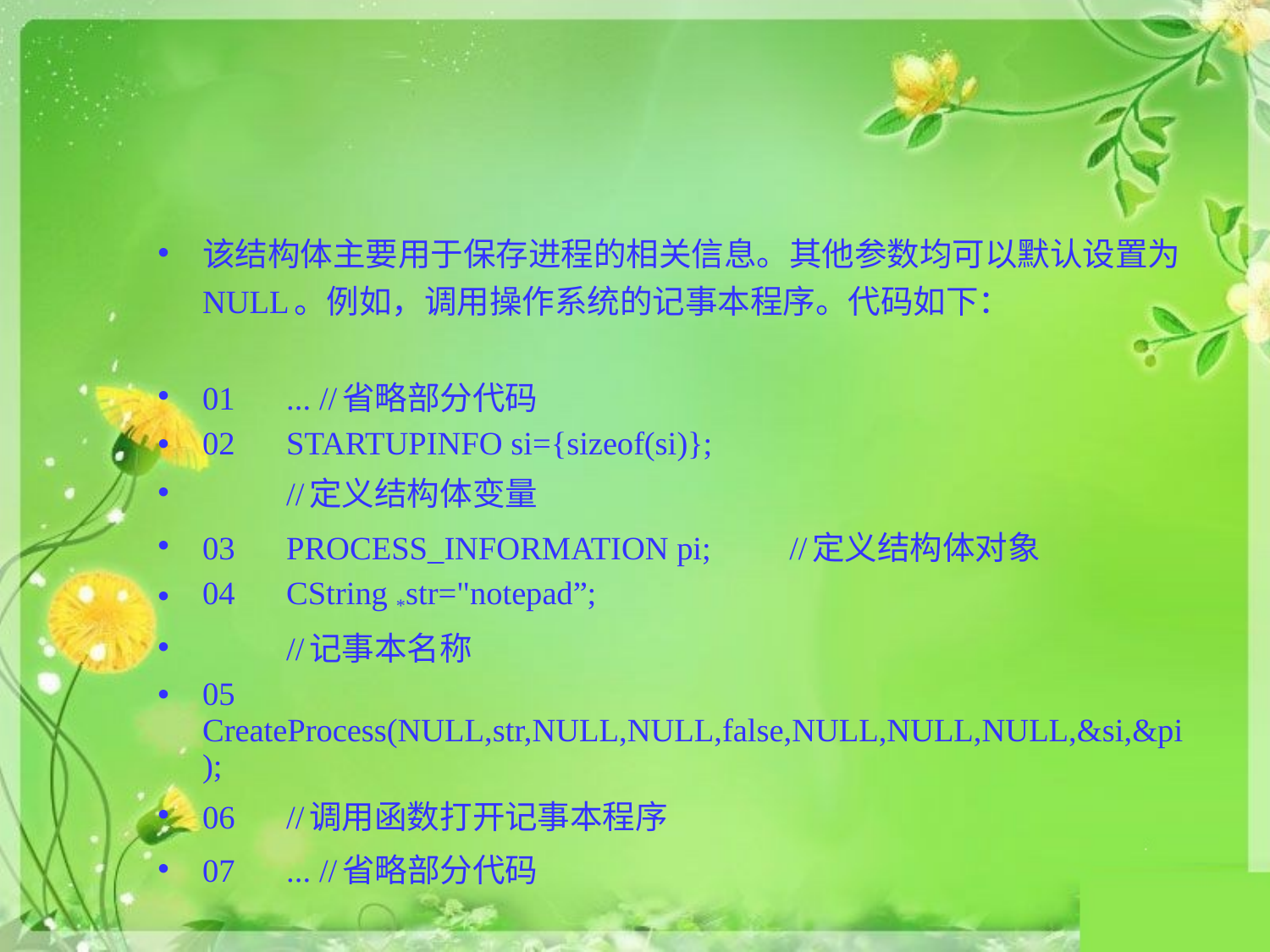

#
该结构体主要用于保存进程的相关信息。其他参数均可以默认设置为NULL。例如，调用操作系统的记事本程序。代码如下：

01	... //省略部分代码
02	STARTUPINFO si={sizeof(si)};
	//定义结构体变量
03	PROCESS_INFORMATION pi;					//定义结构体对象
04	CString *str="notepad”;
	//记事本名称
05	CreateProcess(NULL,str,NULL,NULL,false,NULL,NULL,NULL,&si,&pi);
06	//调用函数打开记事本程序
07	... //省略部分代码